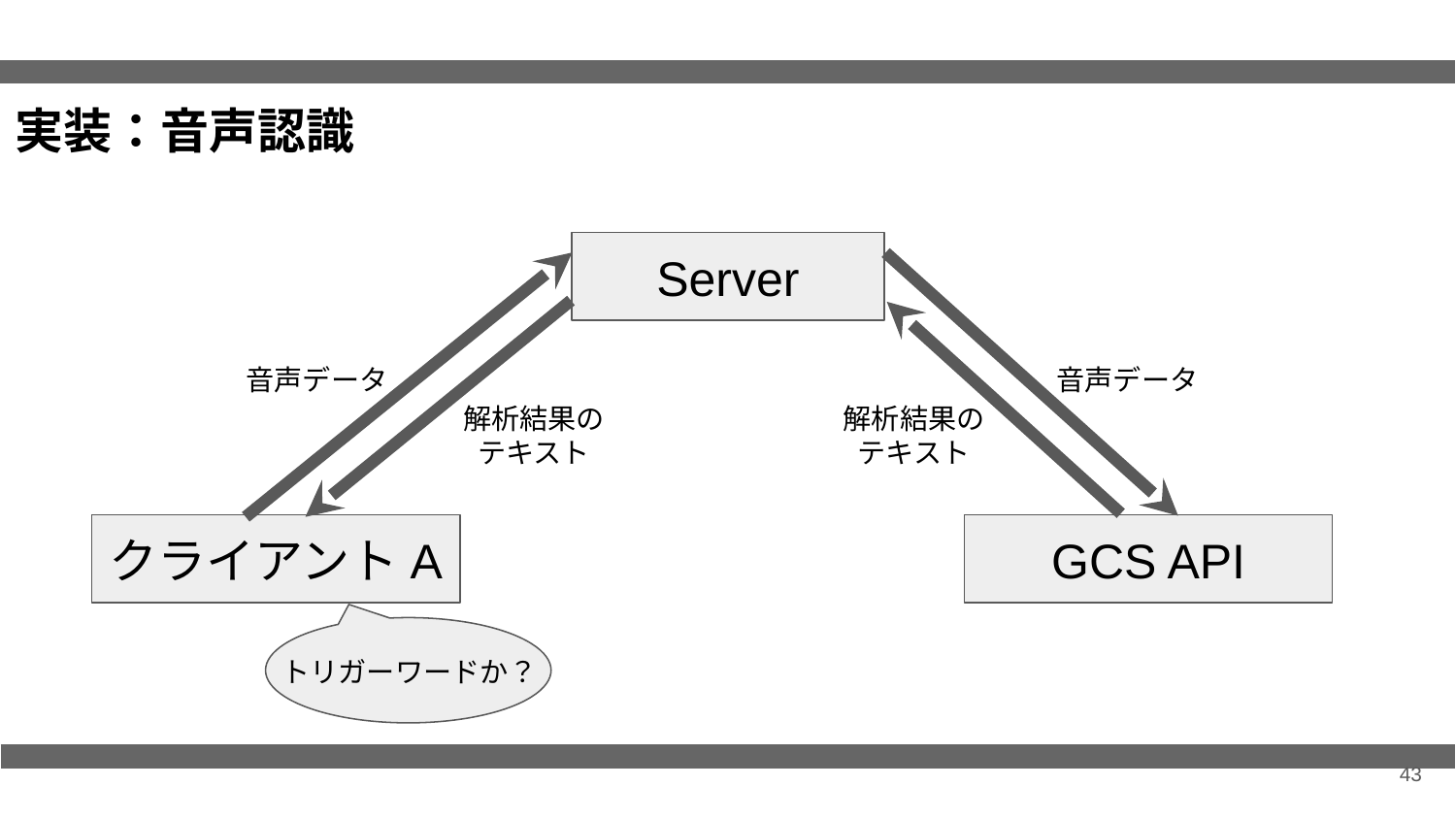

実装：音声認識
Server
音声データ
音声データ
解析結果の
テキスト
解析結果の
テキスト
クライアントA
GCS API

トリガーワードか？
43